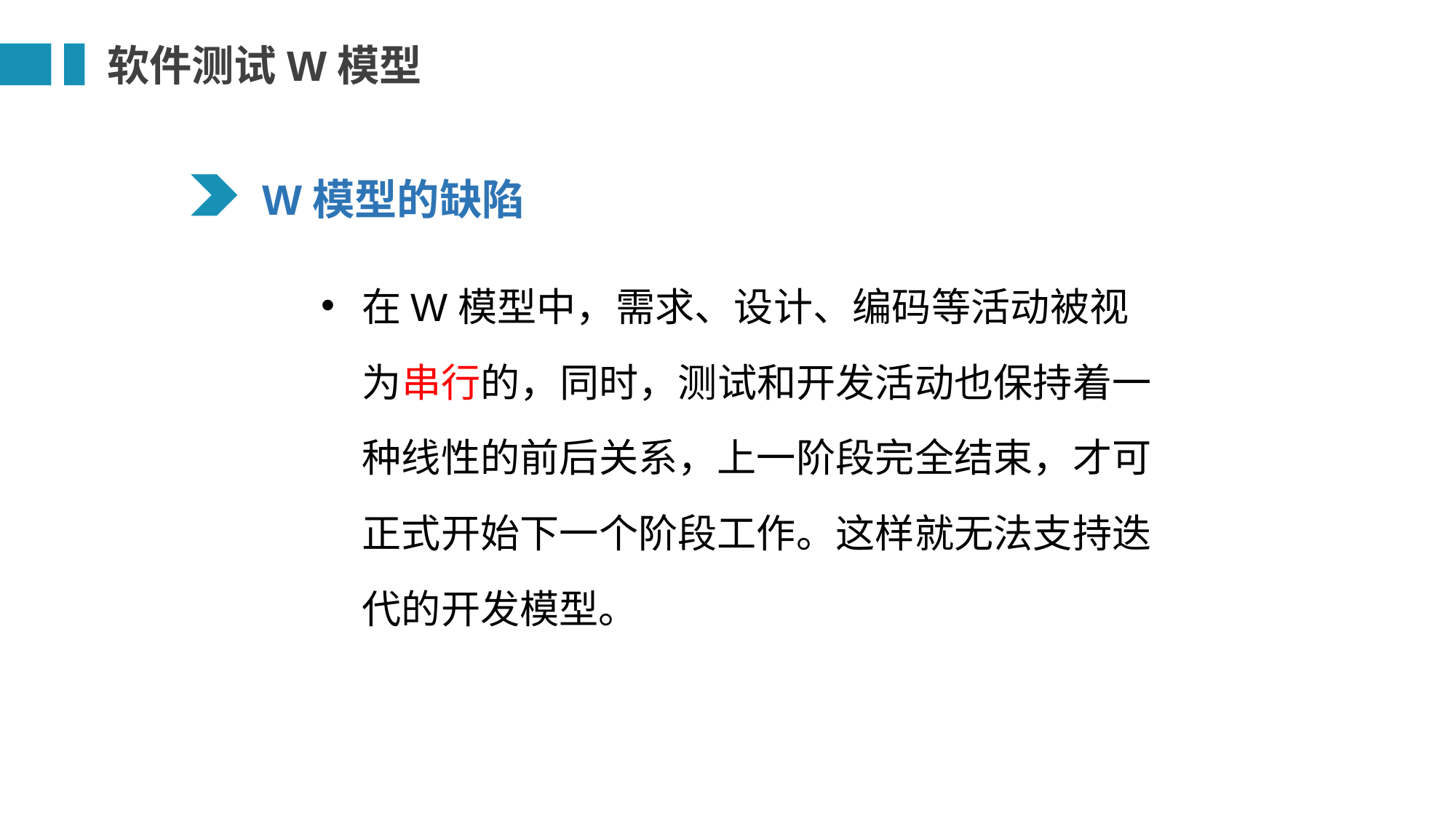

软件测试W模型

W模型的缺陷
在W模型中，需求、设计、编码等活动被视为串行的，同时，测试和开发活动也保持着一种线性的前后关系，上一阶段完全结束，才可正式开始下一个阶段工作。这样就无法支持迭代的开发模型。

77